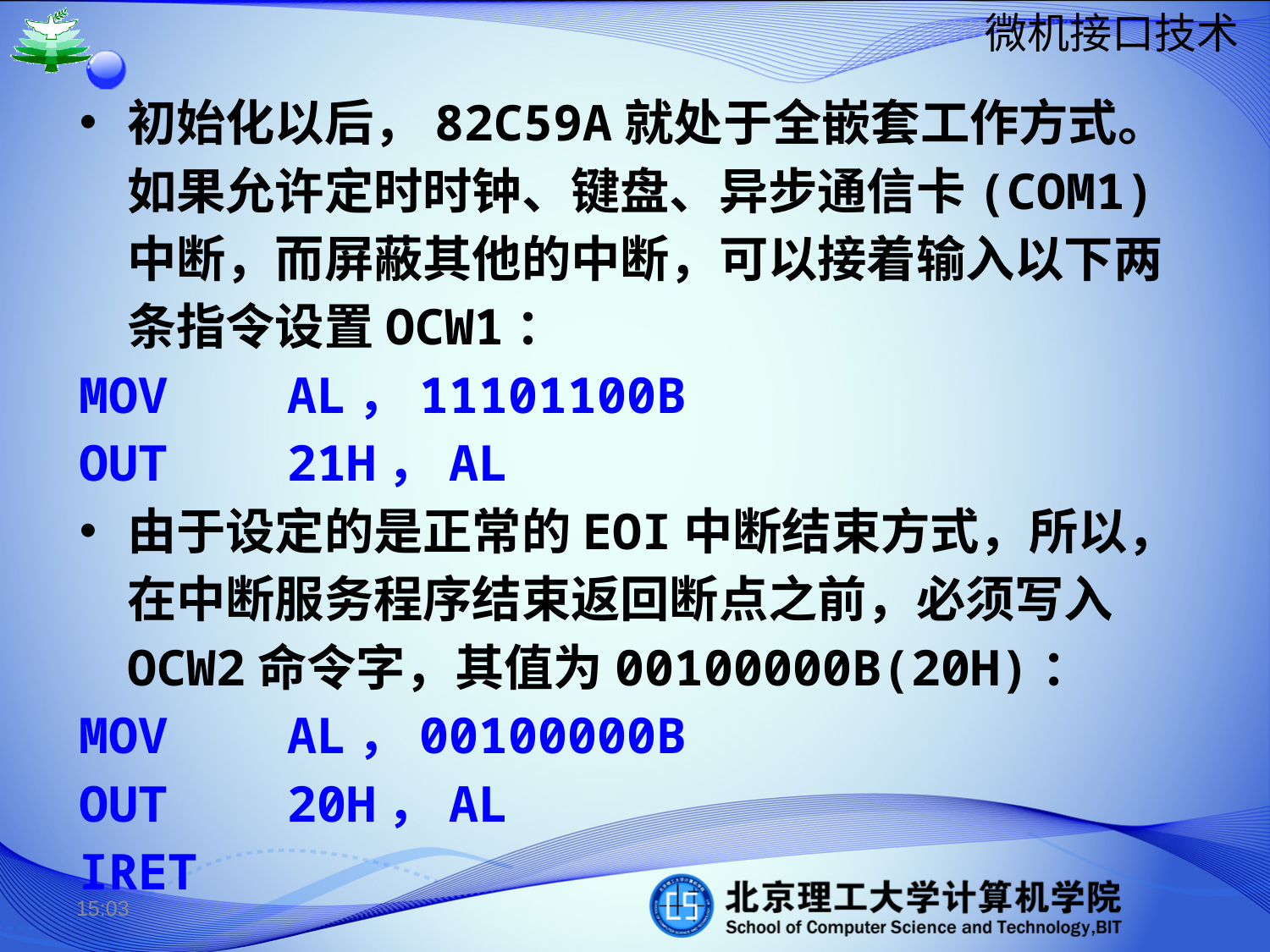

初始化以后，82C59A就处于全嵌套工作方式。如果允许定时时钟、键盘、异步通信卡(COM1)中断，而屏蔽其他的中断，可以接着输入以下两条指令设置OCW1：
MOV    AL，11101100B
OUT    21H，AL
由于设定的是正常的EOI中断结束方式，所以，在中断服务程序结束返回断点之前，必须写入OCW2命令字，其值为00100000B(20H)：
MOV    AL，00100000B
OUT    20H，AL
IRET
15:03